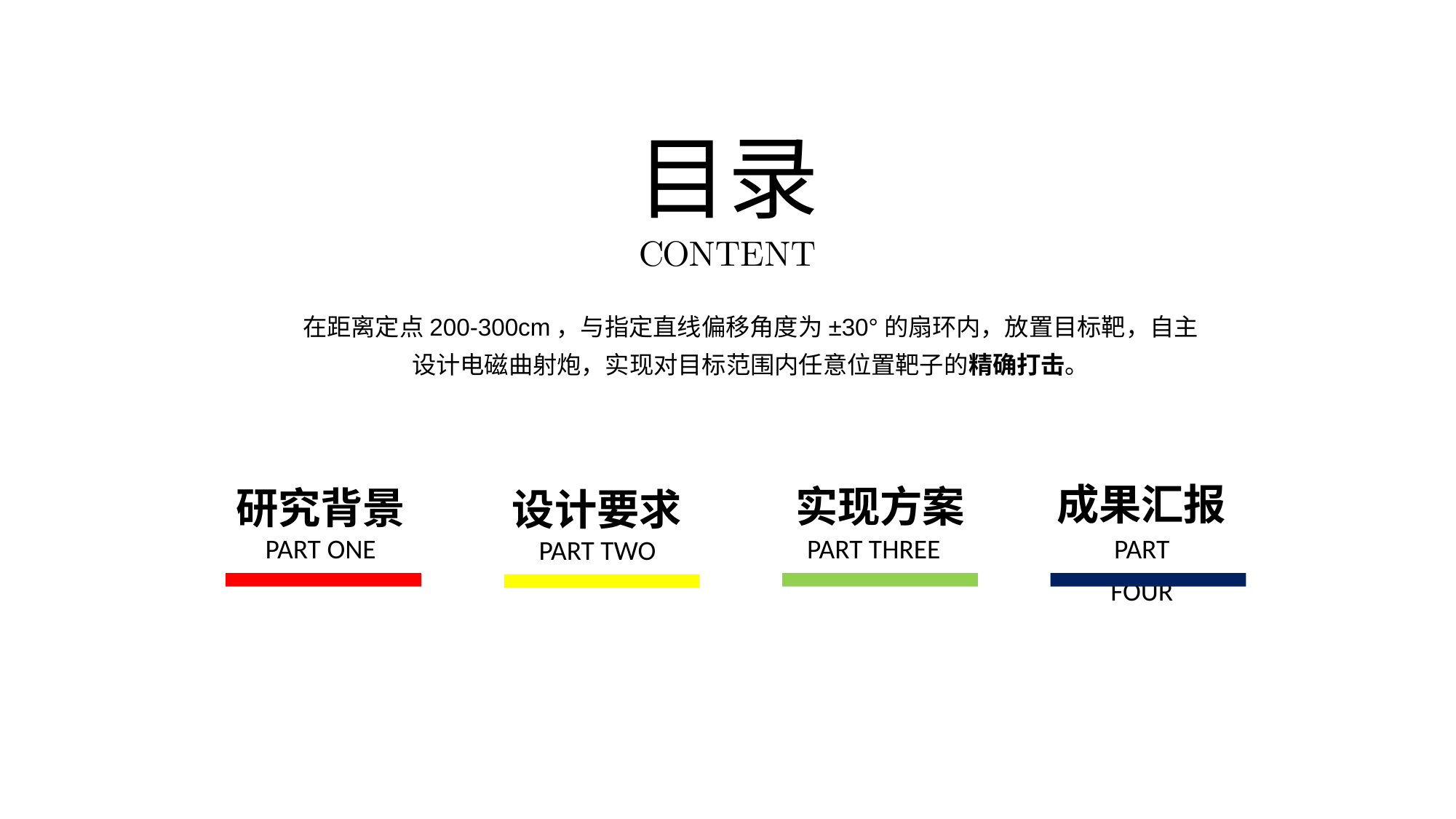

目录
CONTENT
在距离定点200-300cm，与指定直线偏移角度为±30°的扇环内，放置目标靶，自主设计电磁曲射炮，实现对目标范围内任意位置靶子的精确打击。
成果汇报
PART FOUR

实现方案
PART THREE

研究背景
设计要求
PART TWO

PART ONE